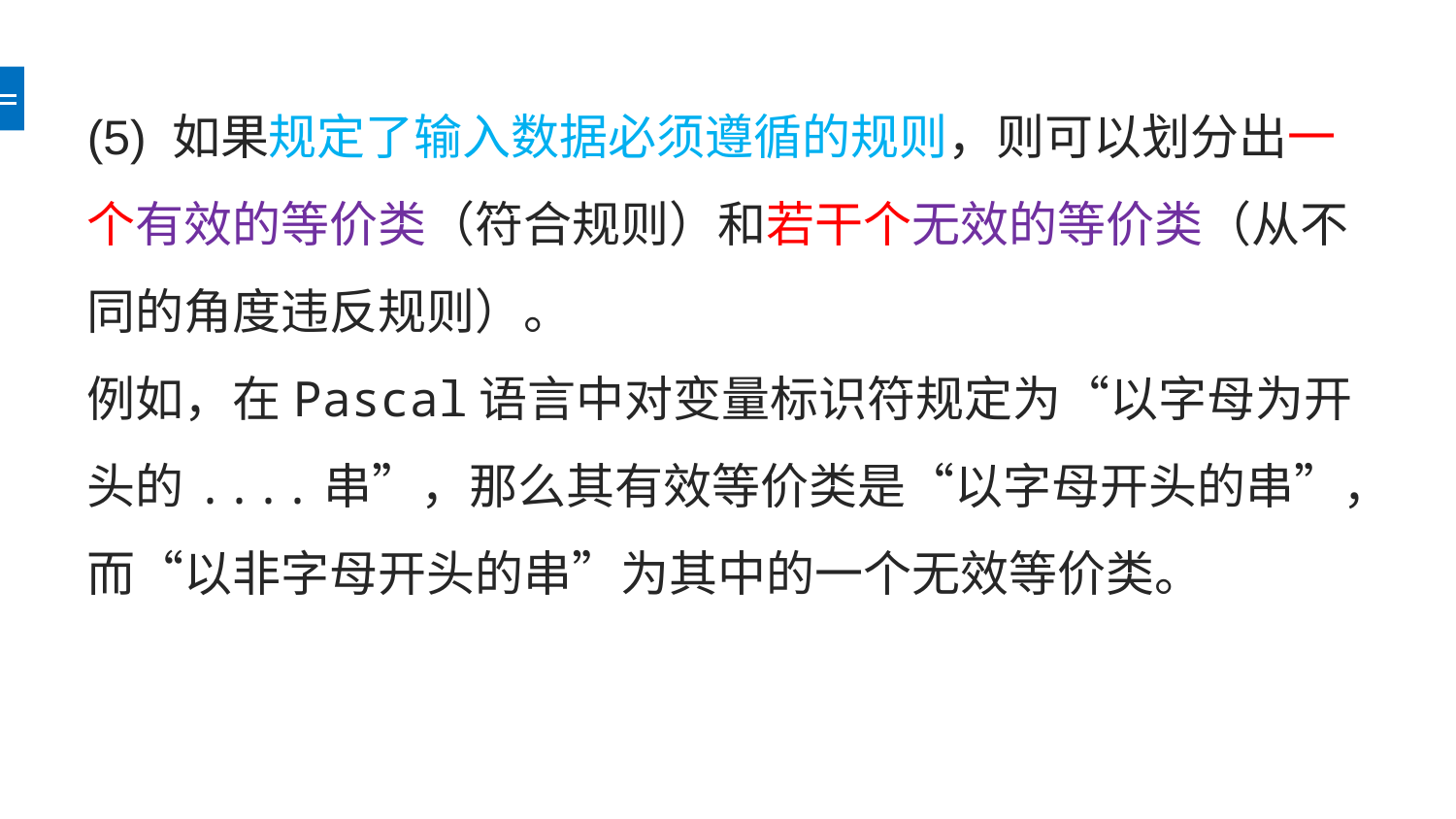

(5) 如果规定了输入数据必须遵循的规则，则可以划分出一个有效的等价类（符合规则）和若干个无效的等价类（从不同的角度违反规则）。
例如，在Pascal语言中对变量标识符规定为“以字母为开头的....串”，那么其有效等价类是“以字母开头的串”，而“以非字母开头的串”为其中的一个无效等价类。